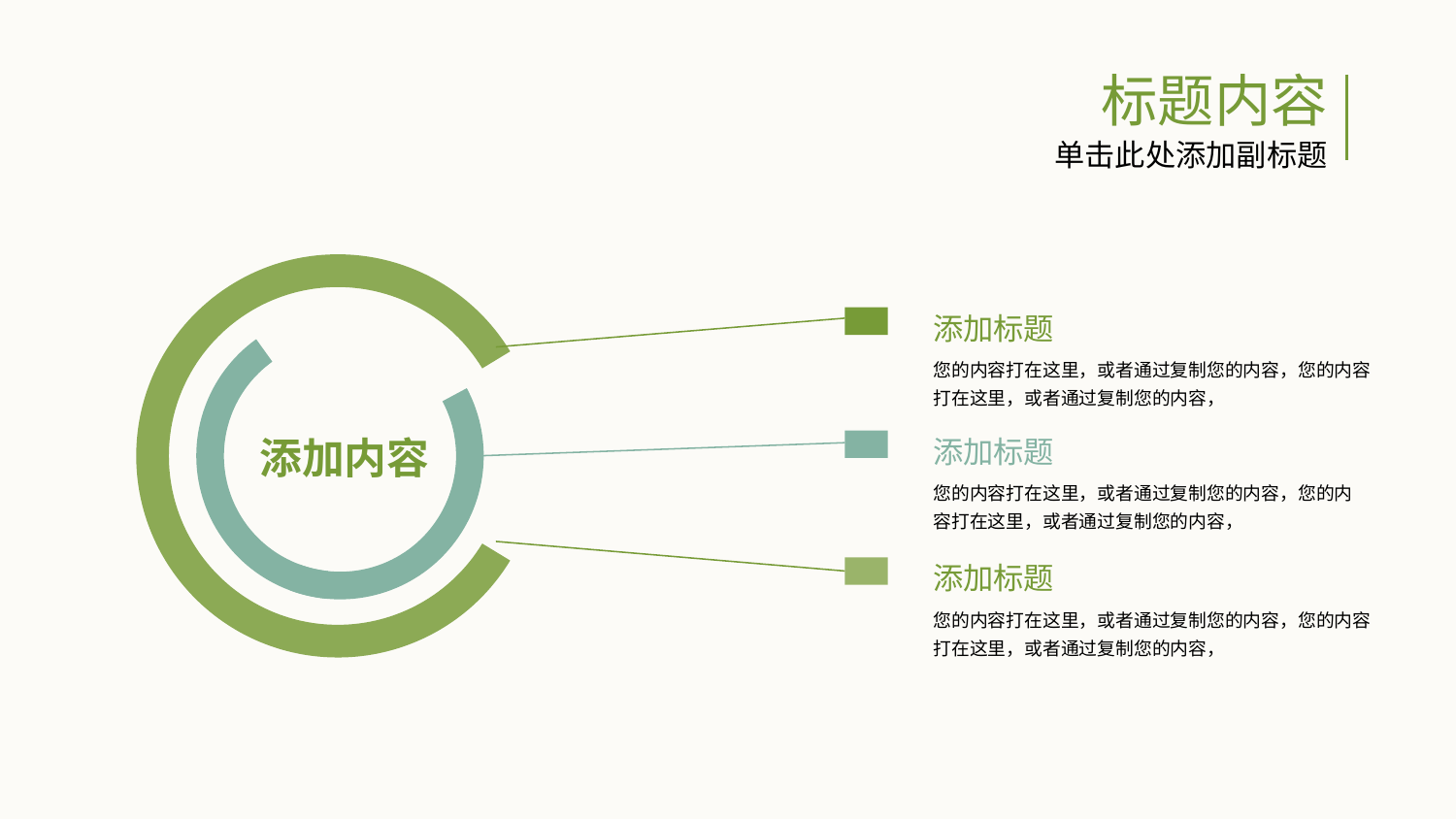

标题内容
单击此处添加副标题

添加标题

您的内容打在这里，或者通过复制您的内容，您的内容打在这里，或者通过复制您的内容，
添加标题

添加内容
您的内容打在这里，或者通过复制您的内容，您的内容打在这里，或者通过复制您的内容，
添加标题

您的内容打在这里，或者通过复制您的内容，您的内容打在这里，或者通过复制您的内容，